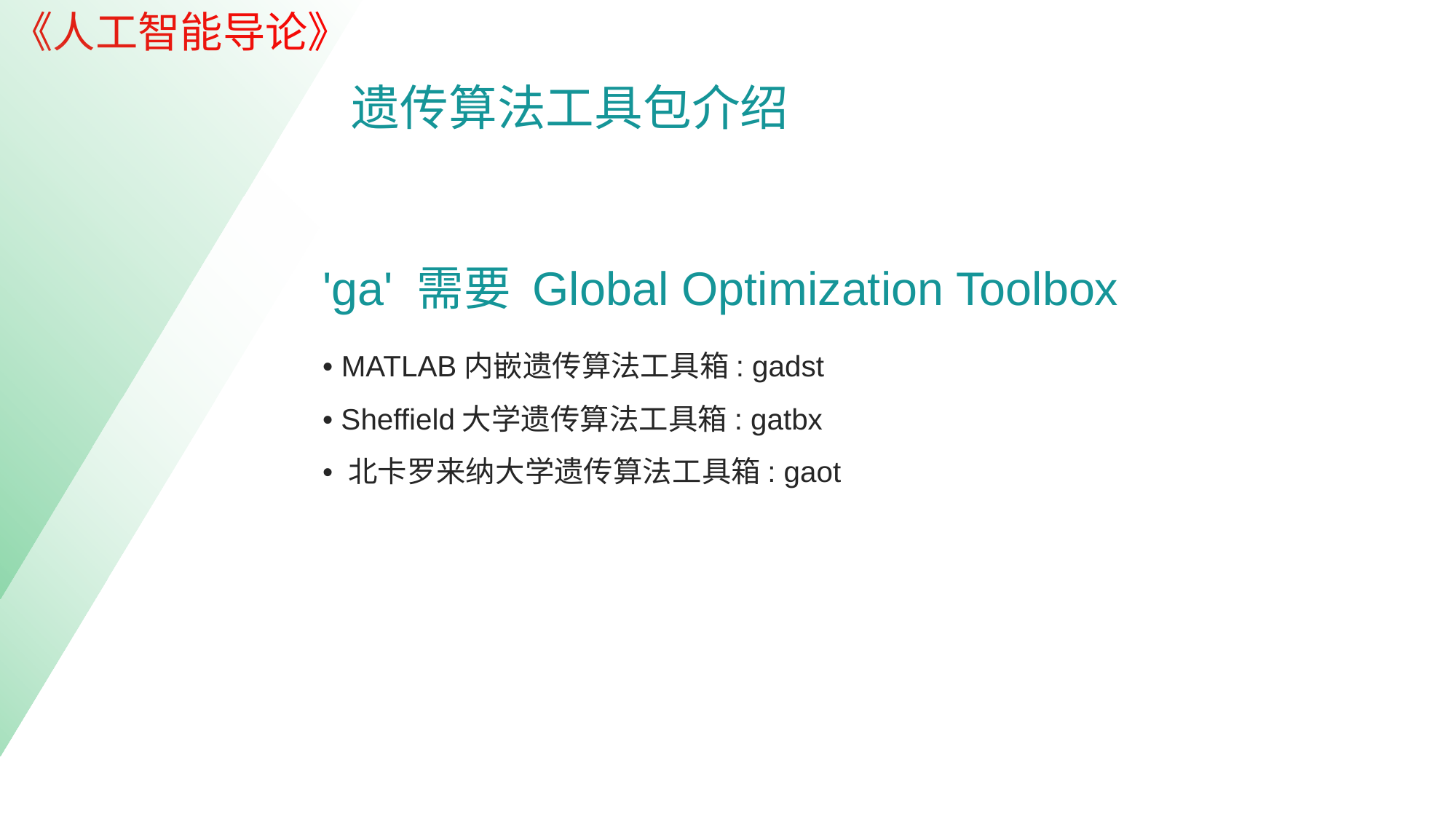

|  |
| --- |
|  |
| --- |

遗传算法工具包介绍
'ga' 需要 Global Optimization Toolbox
• MATLAB内嵌遗传算法工具箱: gadst
• Sheffield大学遗传算法工具箱: gatbx
• 北卡罗来纳大学遗传算法工具箱: gaot